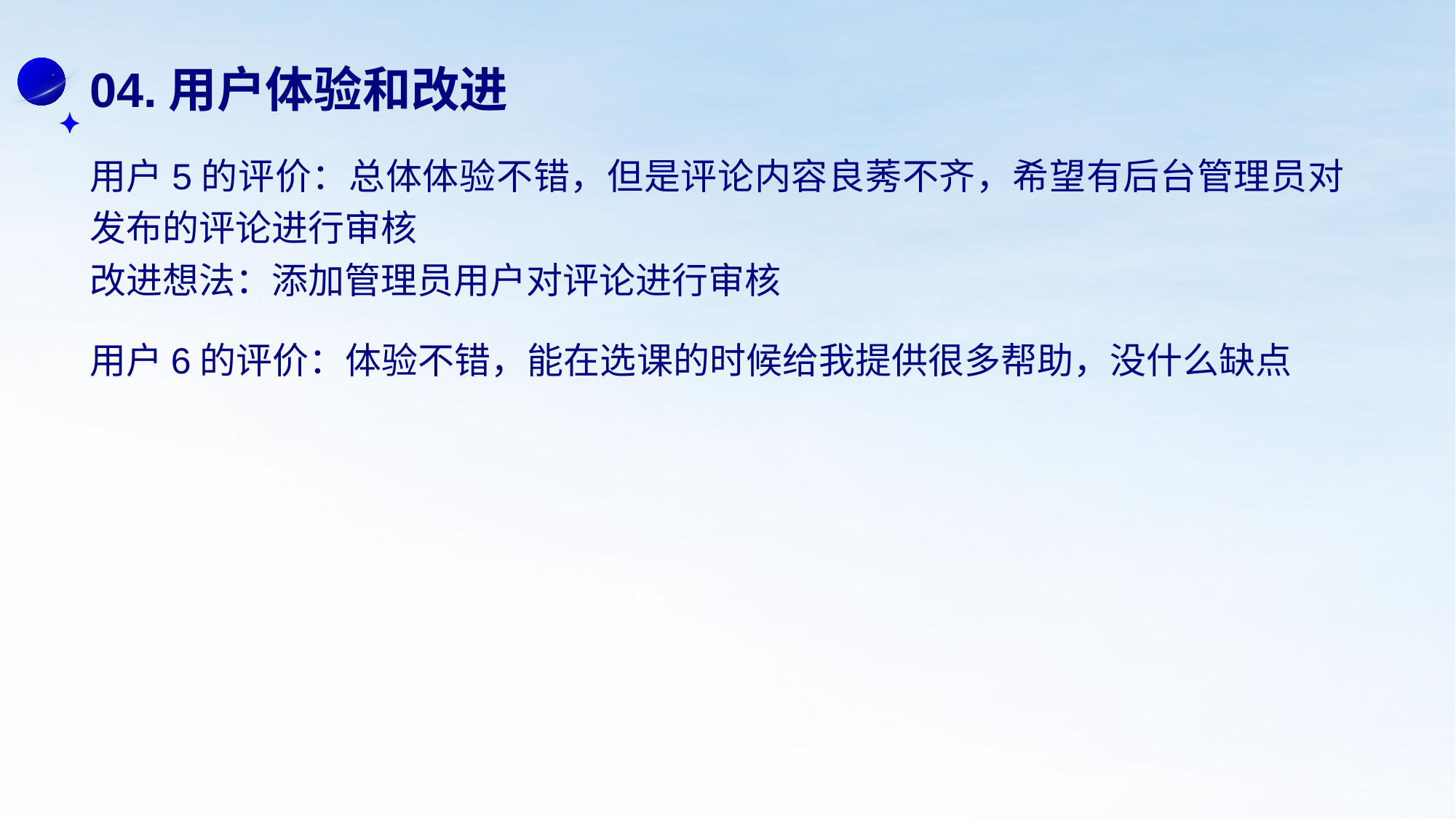

04.用户体验和改进
用户5的评价：总体体验不错，但是评论内容良莠不齐，希望有后台管理员对发布的评论进行审核
改进想法：添加管理员用户对评论进行审核
用户6的评价：体验不错，能在选课的时候给我提供很多帮助，没什么缺点